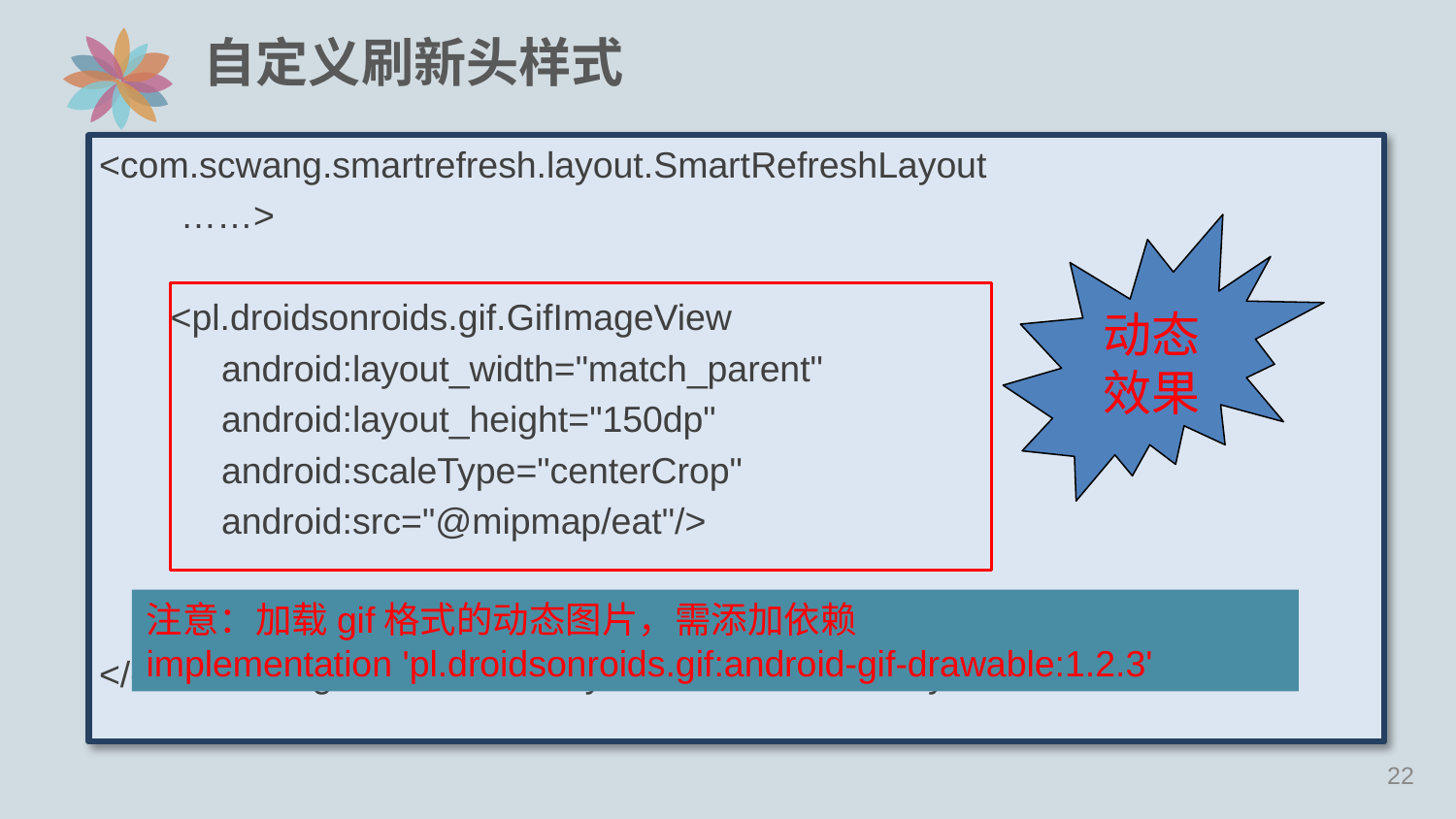

# 自定义刷新头样式
<com.scwang.smartrefresh.layout.SmartRefreshLayout
        ……>

       <pl.droidsonroids.gif.GifImageView
            android:layout_width="match_parent"
            android:layout_height="150dp"
            android:scaleType="centerCrop"
            android:src="@mipmap/eat"/>

        <ListView ……>
</com.scwang.smartrefresh.layout.SmartRefreshLayout>

动态效果

注意：加载gif格式的动态图片，需添加依赖
implementation 'pl.droidsonroids.gif:android-gif-drawable:1.2.3'
22